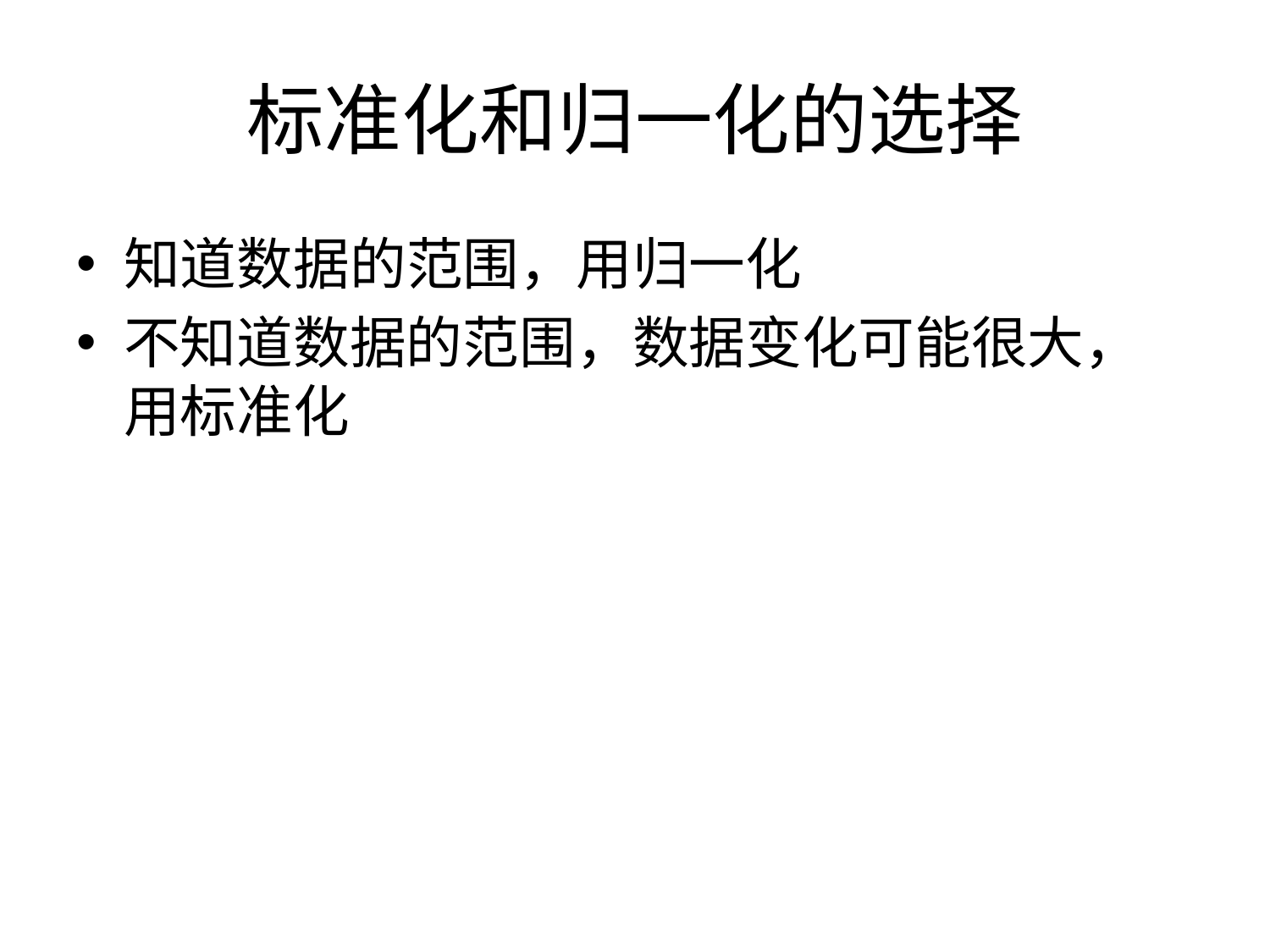

# 标准化和归一化的选择
知道数据的范围，用归一化
不知道数据的范围，数据变化可能很大，用标准化